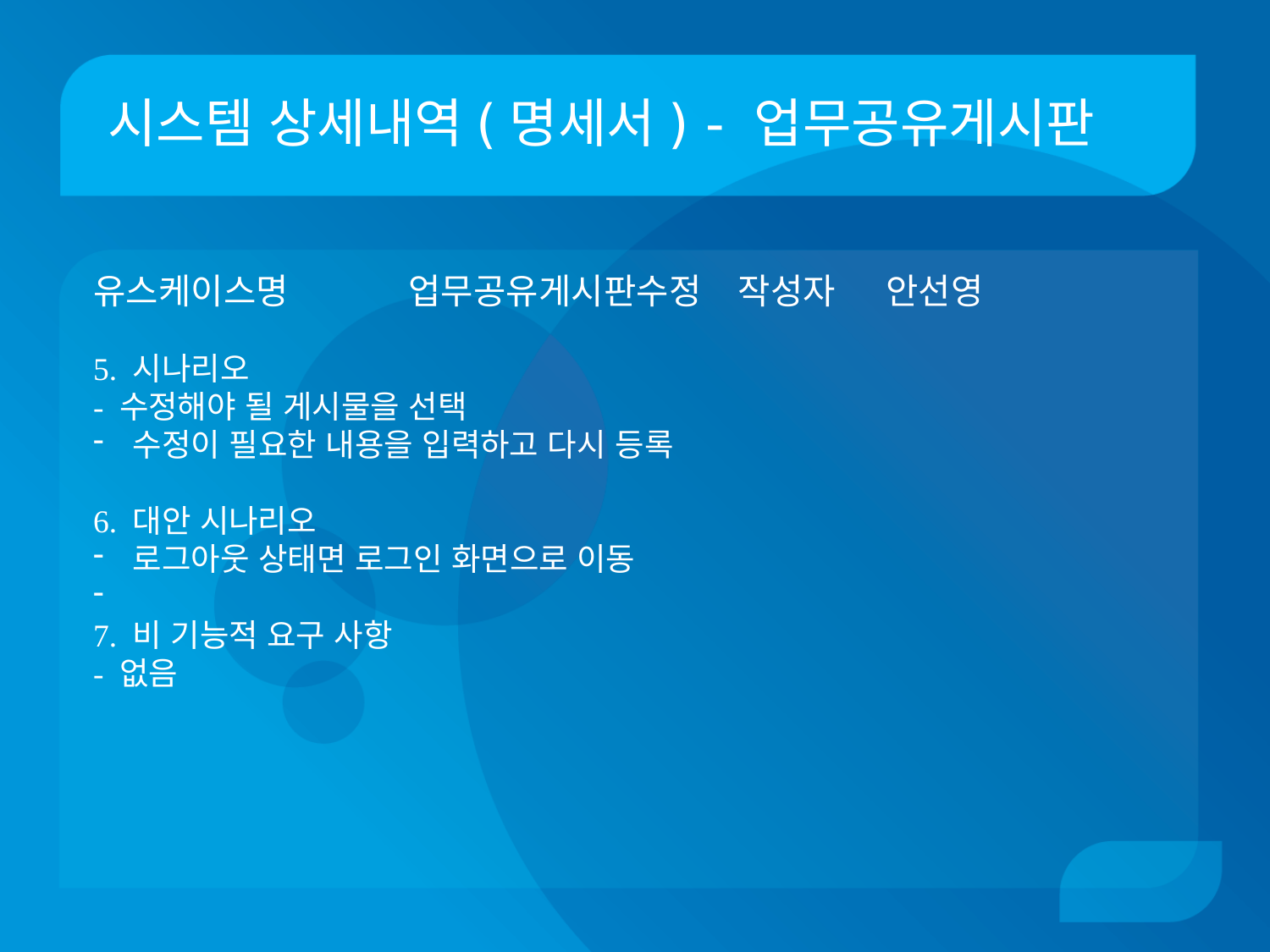

# 시스템 상세내역(명세서) - 업무공유게시판
유스케이스명            업무공유게시판수정	 작성자     안선영
5. 시나리오
- 수정해야 될 게시물을 선택
수정이 필요한 내용을 입력하고 다시 등록

6. 대안 시나리오
로그아웃 상태면 로그인 화면으로 이동

7. 비 기능적 요구 사항
- 없음